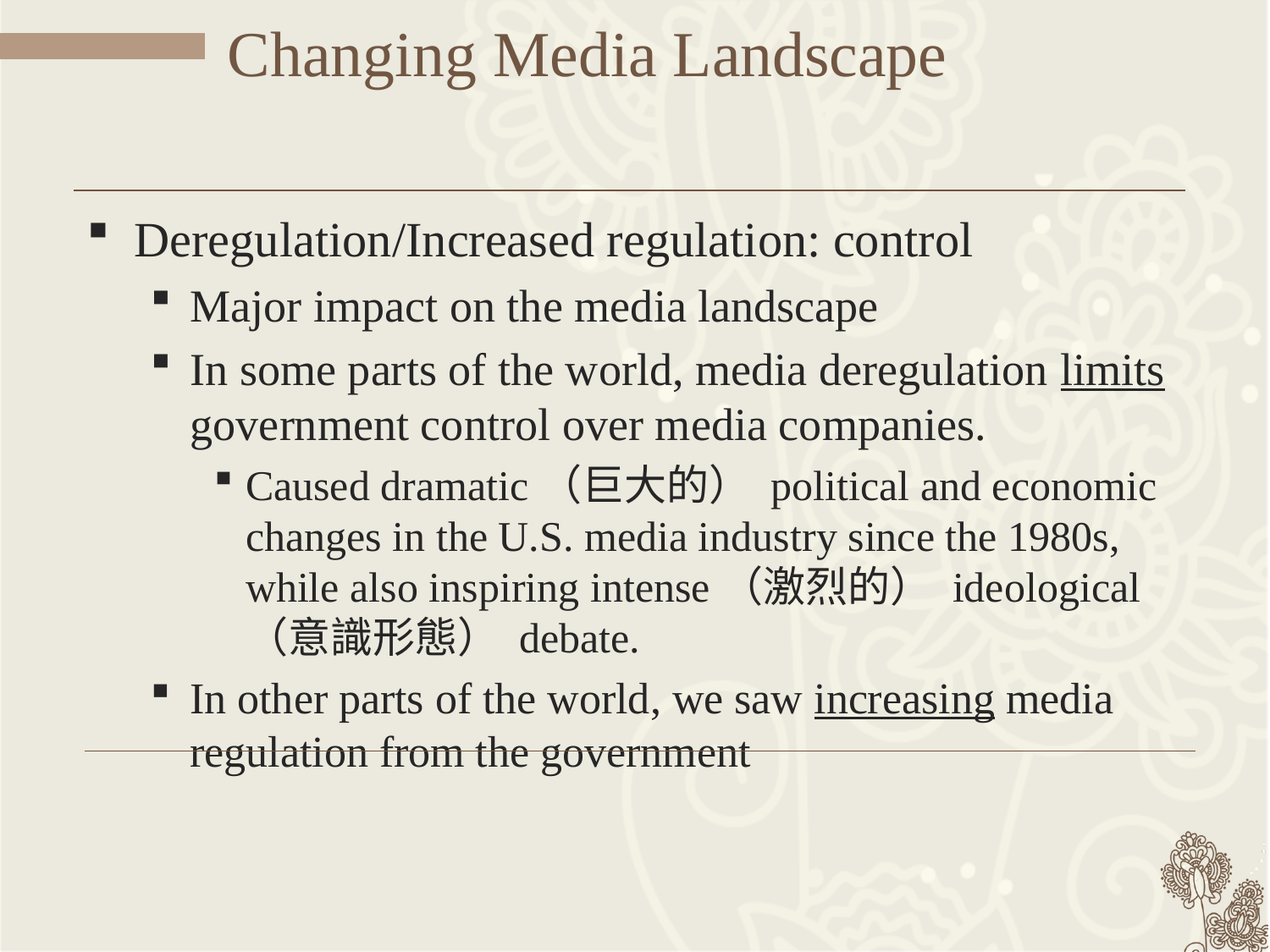

# Changing Media Landscape
Deregulation/Increased regulation: control
Major impact on the media landscape
In some parts of the world, media deregulation limits government control over media companies.
Caused dramatic（巨大的） political and economic changes in the U.S. media industry since the 1980s, while also inspiring intense（激烈的） ideological（意識形態） debate.
In other parts of the world, we saw increasing media regulation from the government